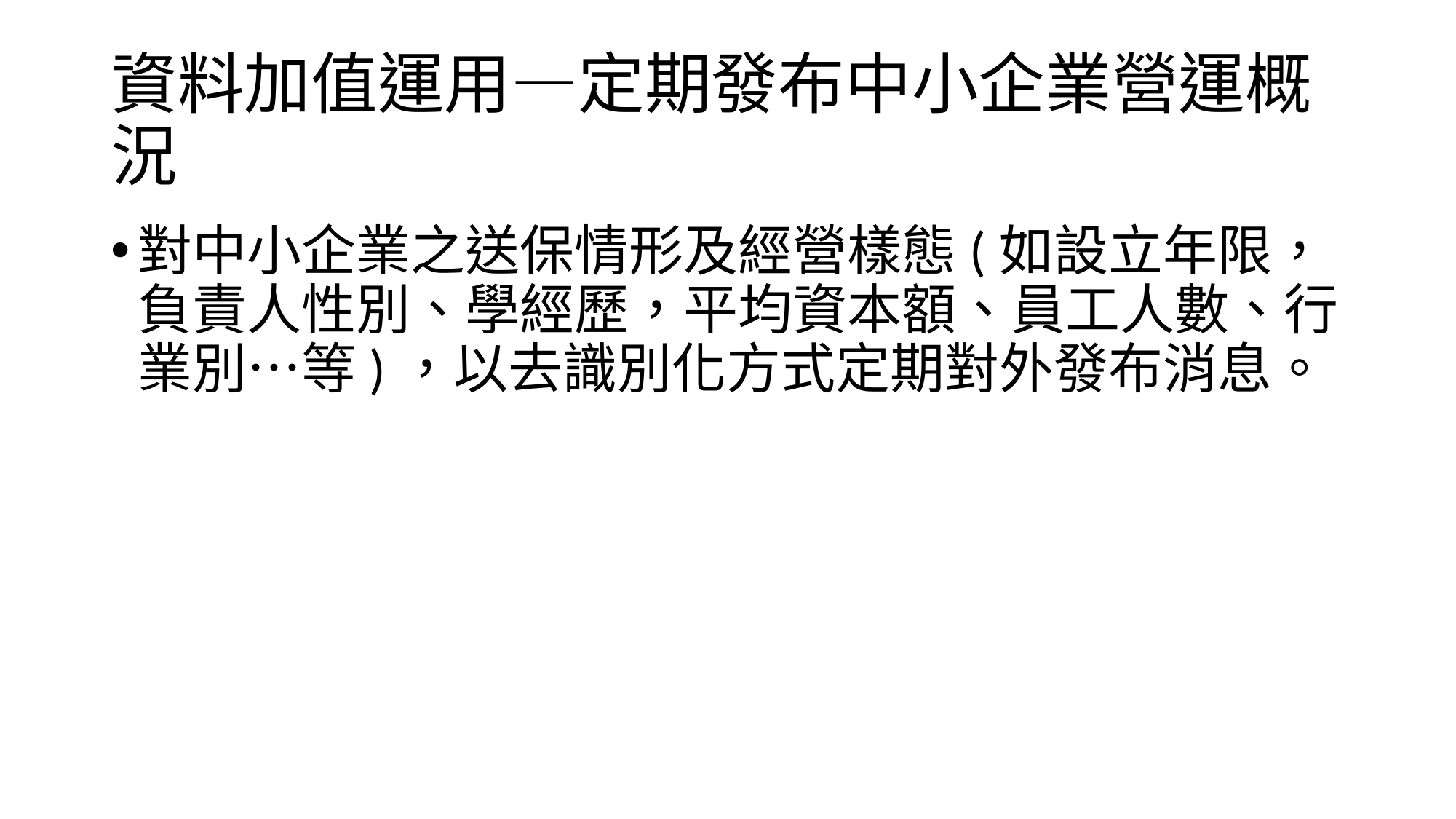

# 資料加值運用—定期發布中小企業營運概況
對中小企業之送保情形及經營樣態(如設立年限，負責人性別、學經歷，平均資本額、員工人數、行業別…等)，以去識別化方式定期對外發布消息。